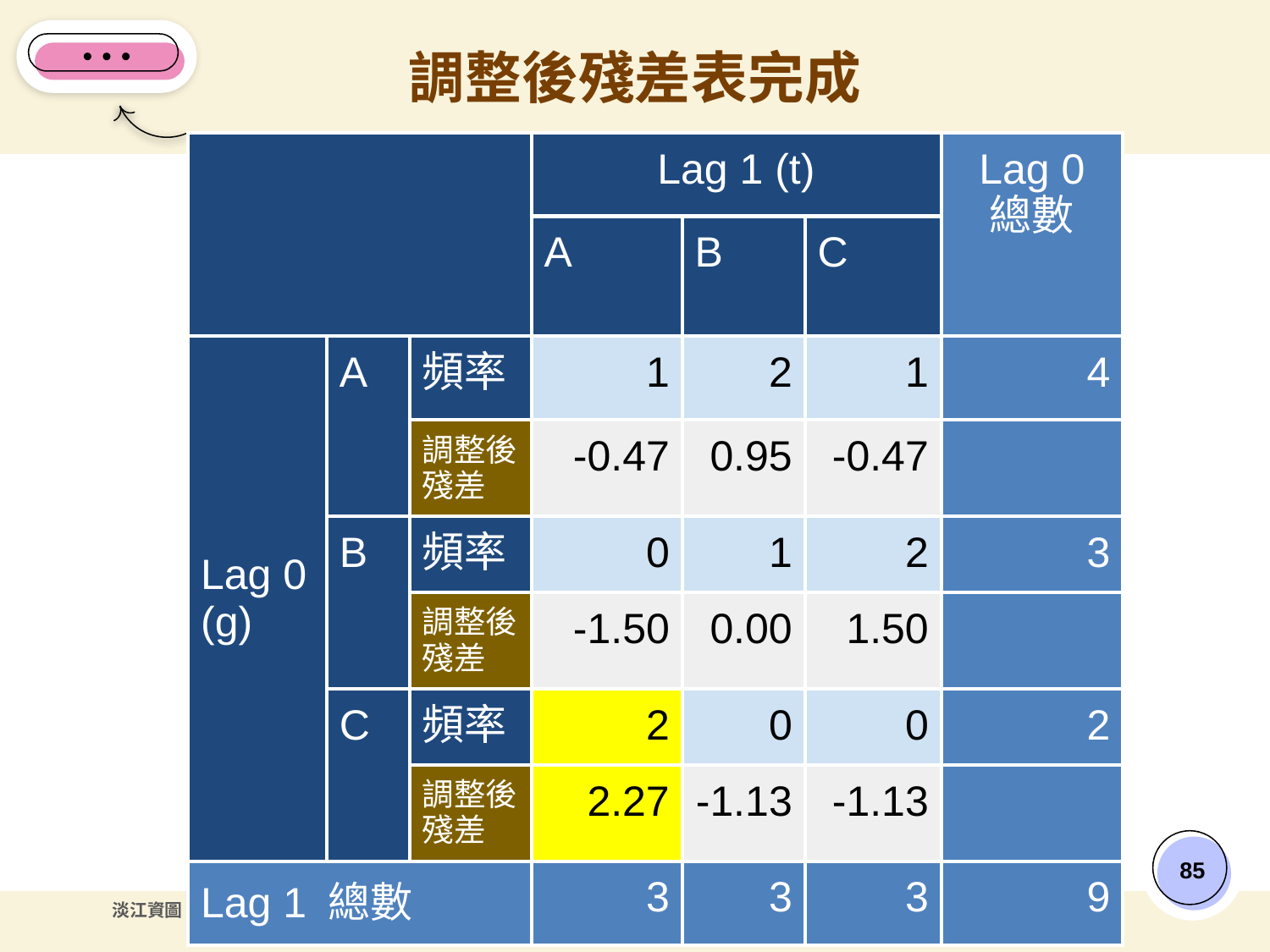

# 調整後殘差表完成
|  |  |  | Lag 1 (t) |  |  | Lag 0 總數 |
| --- | --- | --- | --- | --- | --- | --- |
|  |  |  | A | B | C |  |
| Lag 0 (g) | A | 頻率 | 1 | 2 | 1 | 4 |
|  |  | 調整後殘差 | -0.47 | 0.95 | -0.47 |  |
|  | B | 頻率 | 0 | 1 | 2 | 3 |
|  |  | 調整後殘差 | -1.50 | 0.00 | 1.50 |  |
|  | C | 頻率 | 2 | 0 | 0 | 2 |
|  |  | 調整後殘差 | 2.27 | -1.13 | -1.13 |  |
| Lag 1 總數 |  |  | 3 | 3 | 3 | 9 |

85